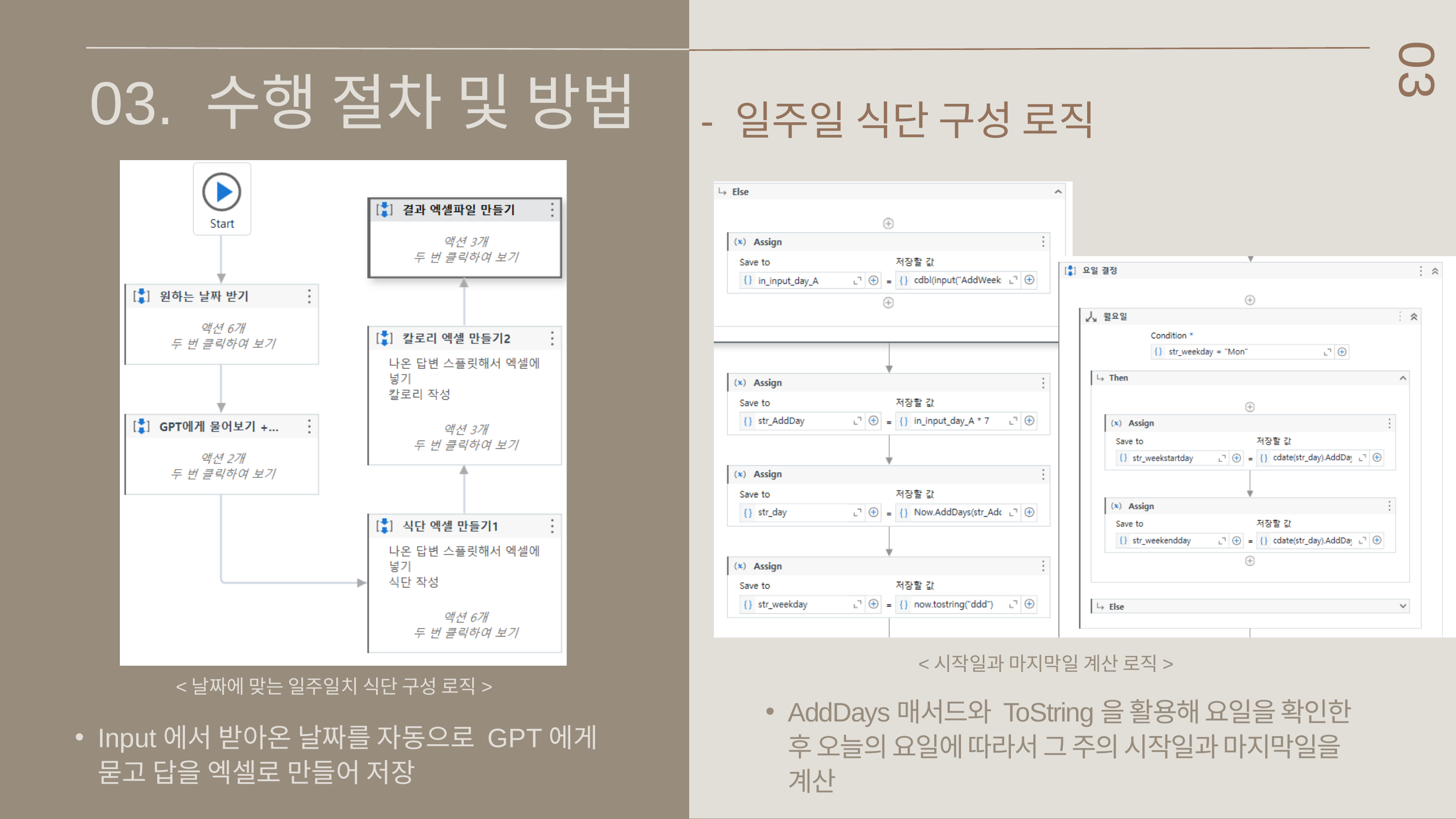

03. 수행 절차 및 방법
03
 - 일주일 식단 구성 로직

<시작일과 마지막일 계산 로직>
<날짜에 맞는 일주일치 식단 구성 로직>
AddDays매서드와 ToString을 활용해 요일을 확인한 후 오늘의 요일에 따라서 그 주의 시작일과 마지막일을 계산
Input에서 받아온 날짜를 자동으로 GPT에게 묻고 답을 엑셀로 만들어 저장